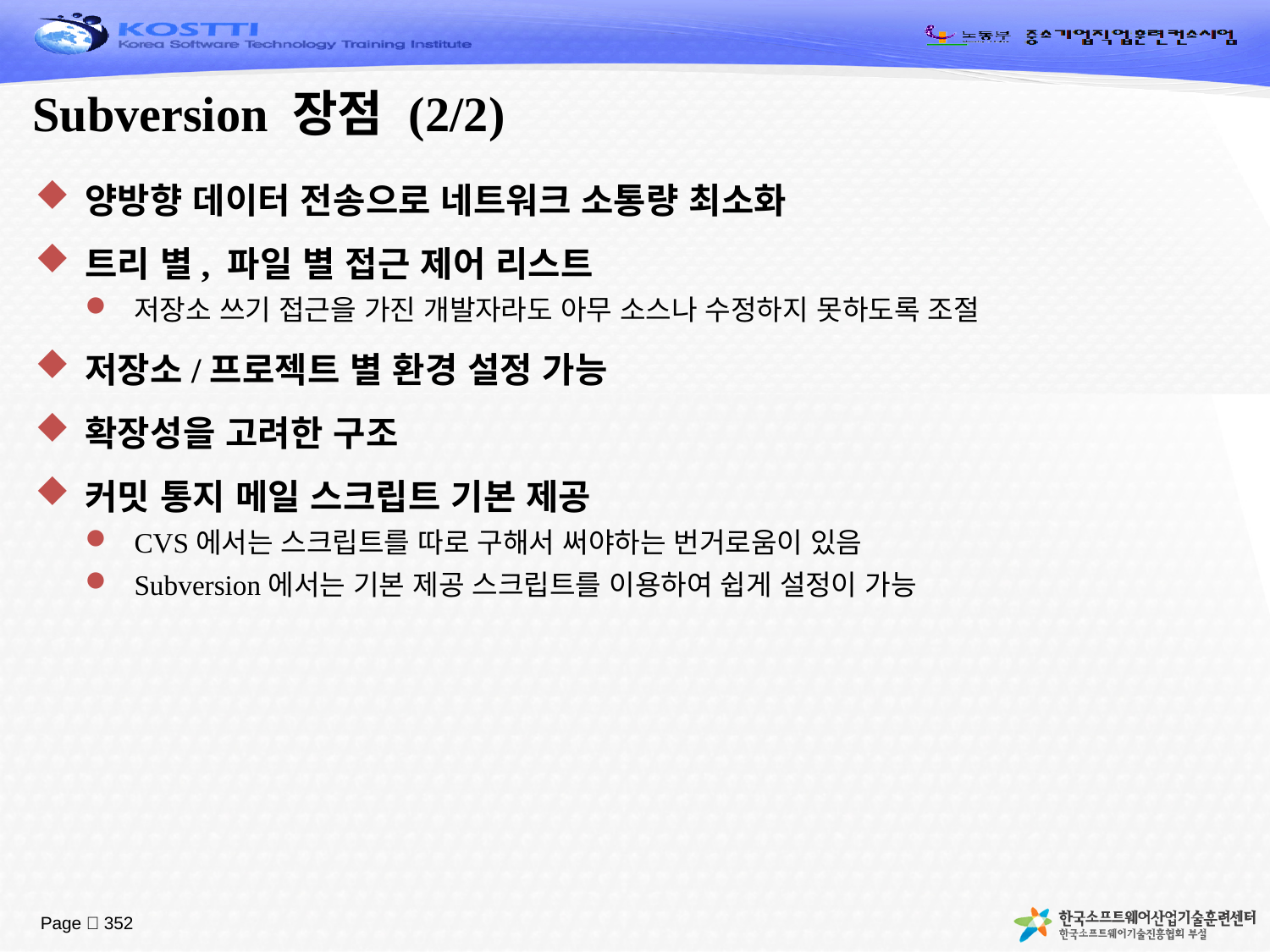

# Subversion 장점 (2/2)
양방향 데이터 전송으로 네트워크 소통량 최소화
트리 별, 파일 별 접근 제어 리스트
저장소 쓰기 접근을 가진 개발자라도 아무 소스나 수정하지 못하도록 조절
저장소/프로젝트 별 환경 설정 가능
확장성을 고려한 구조
커밋 통지 메일 스크립트 기본 제공
CVS에서는 스크립트를 따로 구해서 써야하는 번거로움이 있음
Subversion에서는 기본 제공 스크립트를 이용하여 쉽게 설정이 가능